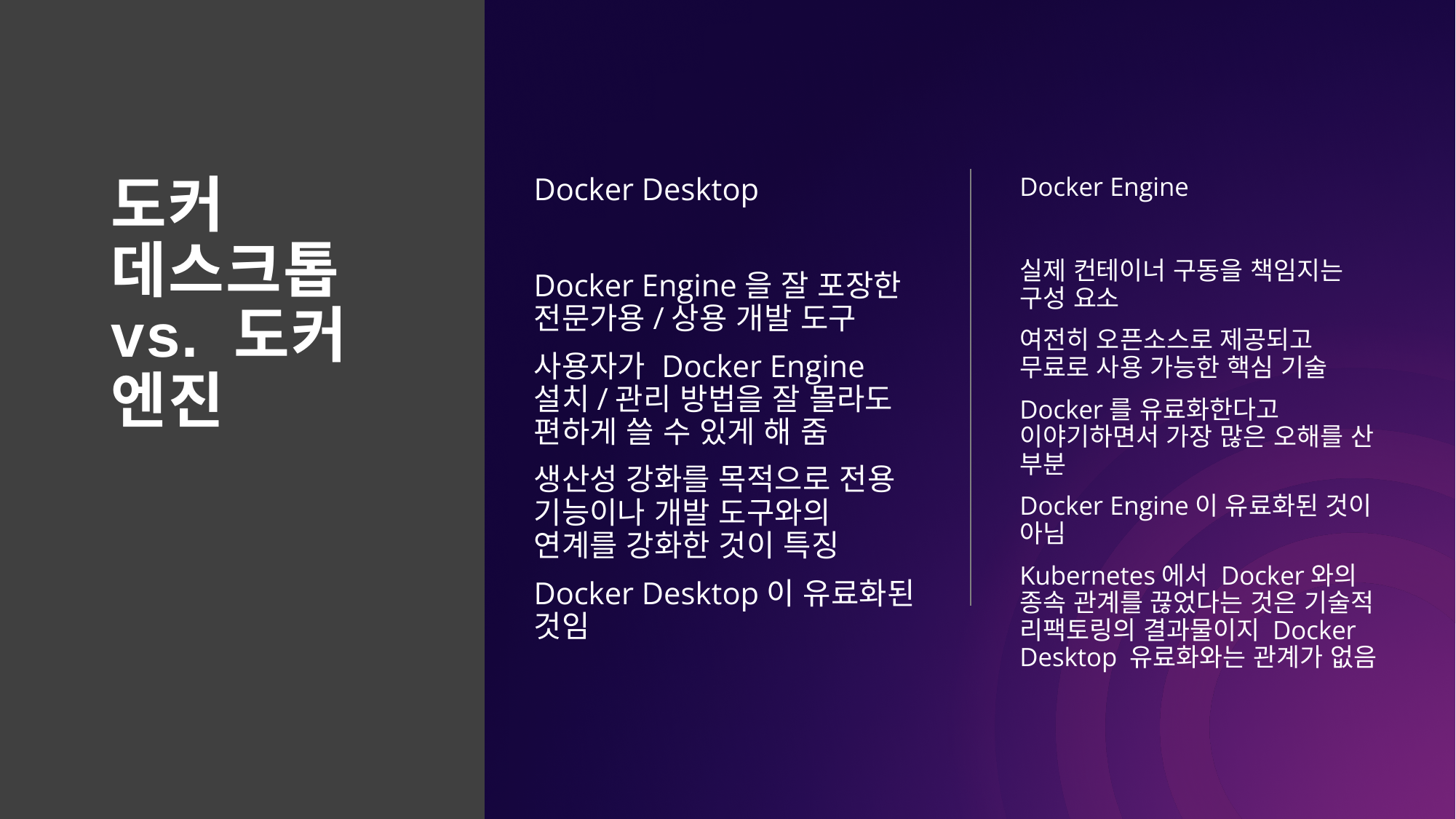

# 도커 데스크톱 vs. 도커 엔진
Docker Desktop

Docker Engine을 잘 포장한 전문가용/상용 개발 도구
사용자가 Docker Engine 설치/관리 방법을 잘 몰라도 편하게 쓸 수 있게 해 줌
생산성 강화를 목적으로 전용 기능이나 개발 도구와의 연계를 강화한 것이 특징
Docker Desktop이 유료화된 것임
Docker Engine

실제 컨테이너 구동을 책임지는 구성 요소
여전히 오픈소스로 제공되고 무료로 사용 가능한 핵심 기술
Docker를 유료화한다고 이야기하면서 가장 많은 오해를 산 부분
Docker Engine이 유료화된 것이 아님
Kubernetes에서 Docker와의 종속 관계를 끊었다는 것은 기술적 리팩토링의 결과물이지 Docker Desktop 유료화와는 관계가 없음